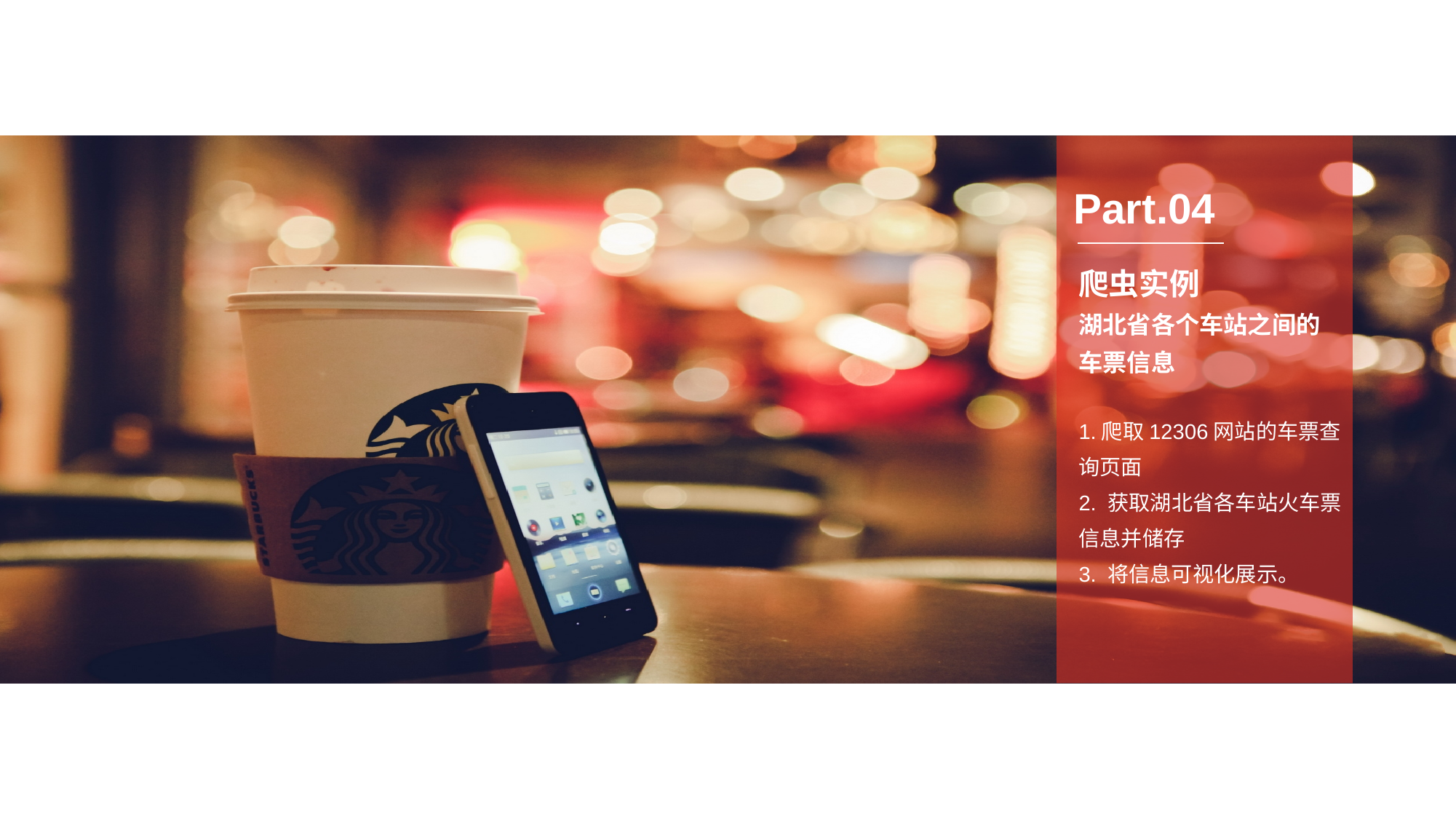

Part.04
爬虫实例
湖北省各个车站之间的车票信息
1.爬取12306网站的车票查询页面
2. 获取湖北省各车站火车票信息并储存
3. 将信息可视化展示。